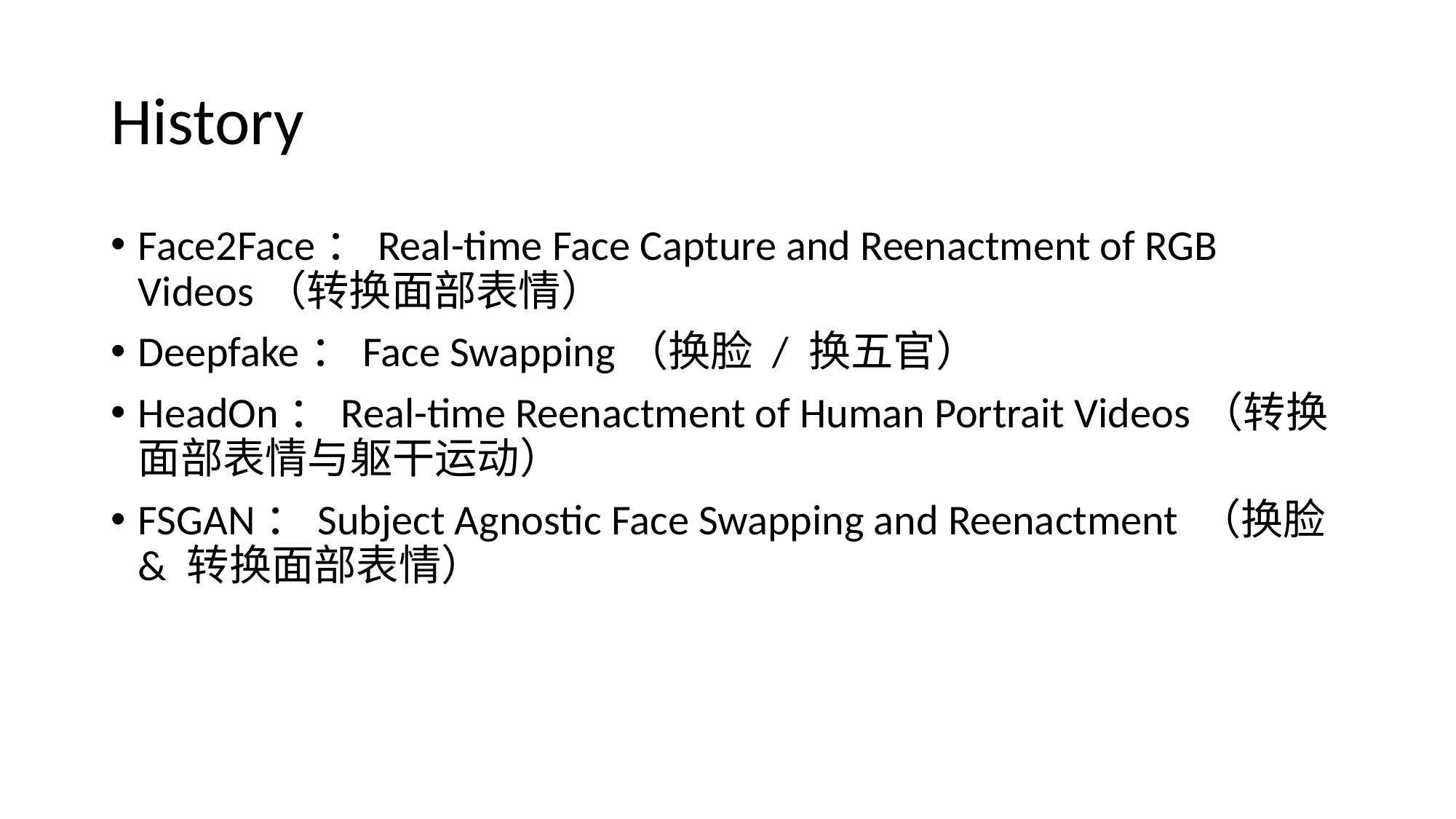

# History
Face2Face：Real-time Face Capture and Reenactment of RGB Videos（转换面部表情）
Deepfake：Face Swapping（换脸 / 换五官）
HeadOn：Real-time Reenactment of Human Portrait Videos（转换面部表情与躯干运动）
FSGAN：Subject Agnostic Face Swapping and Reenactment （换脸 & 转换面部表情）